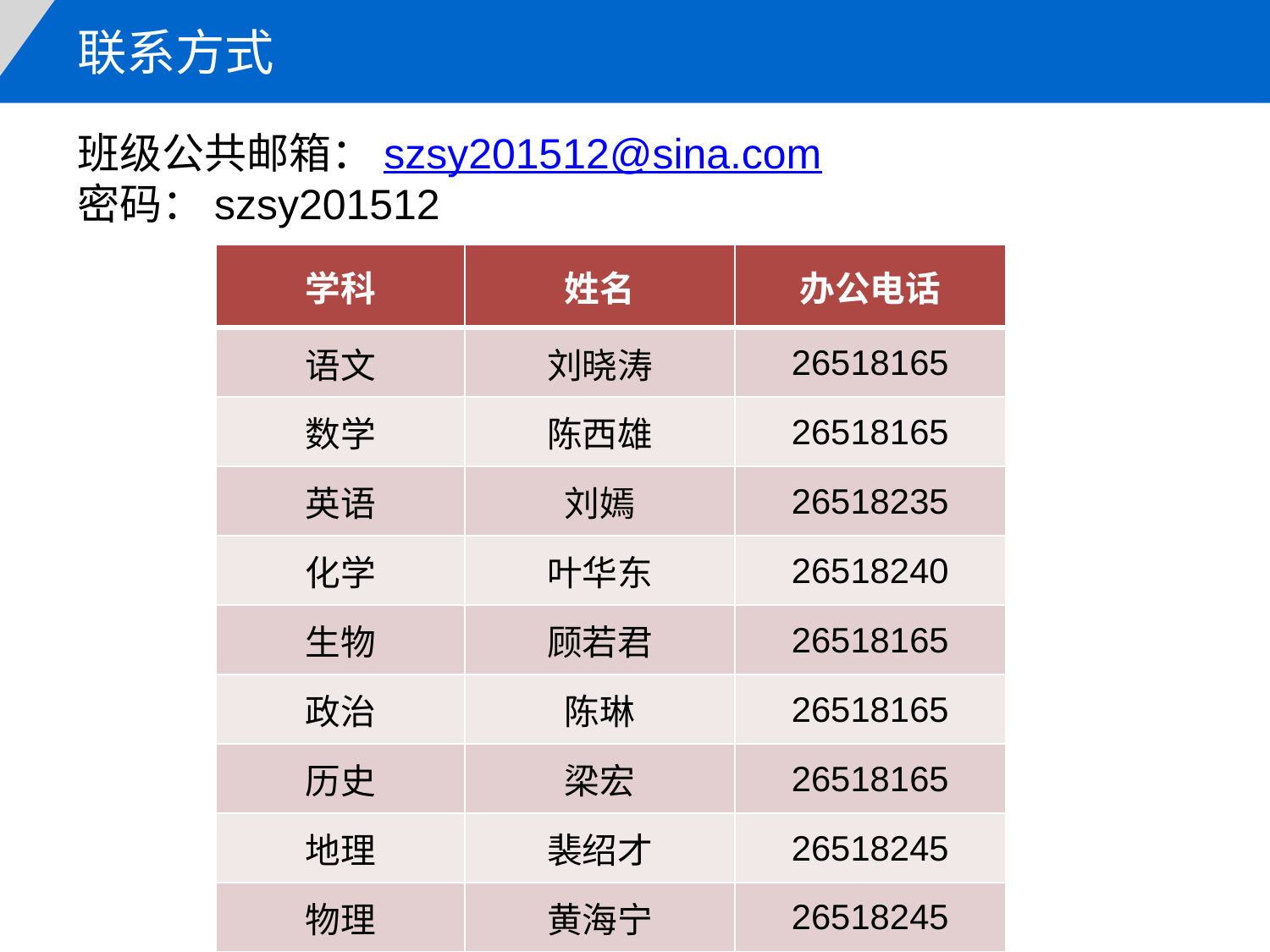

联系方式
班级公共邮箱：szsy201512@sina.com
密码：szsy201512
| 学科 | 姓名 | 办公电话 |
| --- | --- | --- |
| 语文 | 刘晓涛 | 26518165 |
| 数学 | 陈西雄 | 26518165 |
| 英语 | 刘嫣 | 26518235 |
| 化学 | 叶华东 | 26518240 |
| 生物 | 顾若君 | 26518165 |
| 政治 | 陈琳 | 26518165 |
| 历史 | 梁宏 | 26518165 |
| 地理 | 裴绍才 | 26518245 |
| 物理 | 黄海宁 | 26518245 |